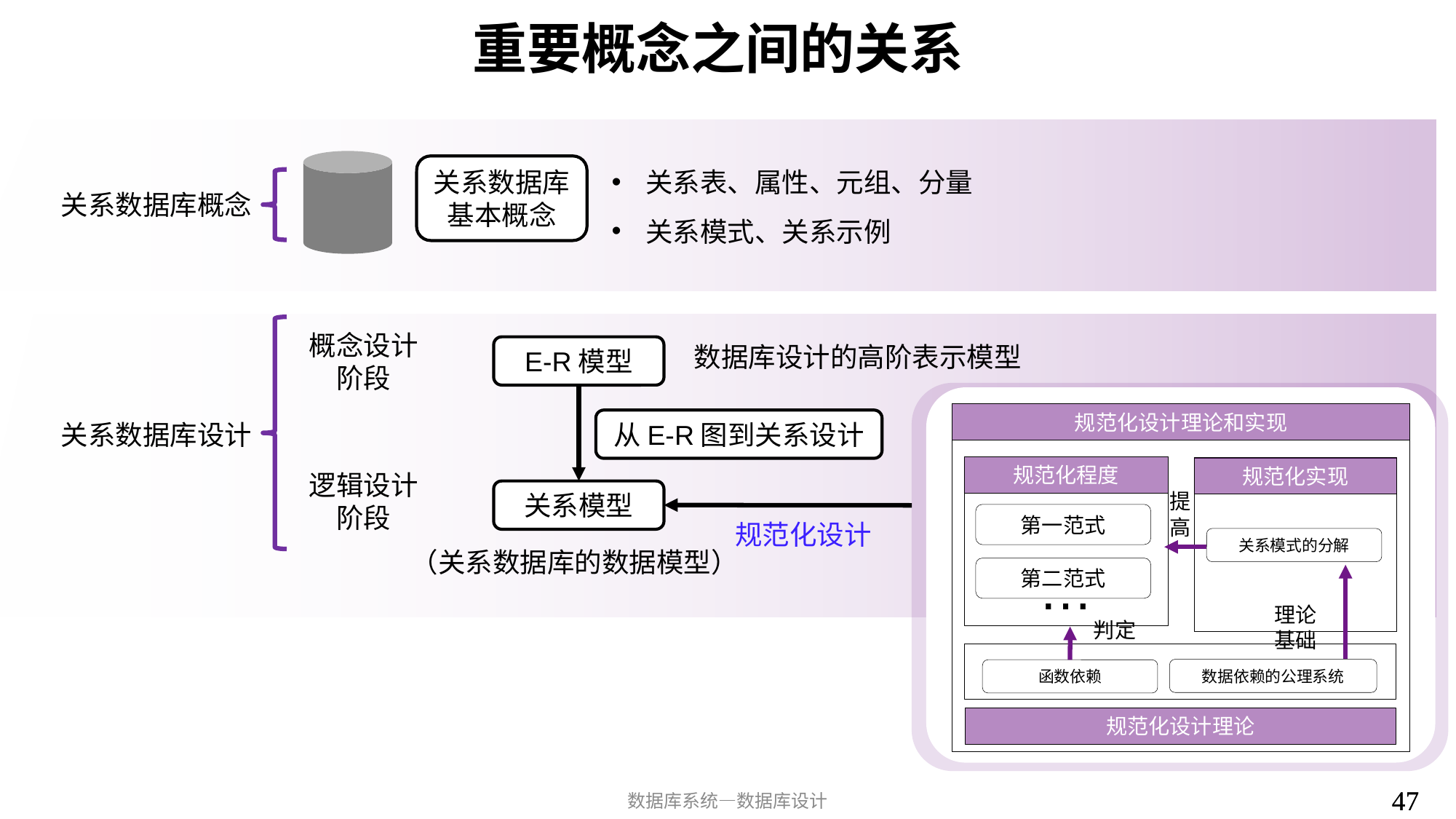

# 重要概念之间的关系

关系表、属性、元组、分量
关系模式、关系示例

关系数据库基本概念

关系数据库概念

概念设计
阶段
数据库设计的高阶表示模型
E-R模型

规范化设计理论和实现

规范化程度

…
规范化实现

提高
第一范式
关系模式的分解
第二范式
理论
基础
判定

数据依赖的公理系统
函数依赖
规范化设计理论
从E-R图到关系设计
关系数据库设计
逻辑设计
阶段
关系模型
规范化设计
（关系数据库的数据模型）
47
47
数据库系统—数据库设计